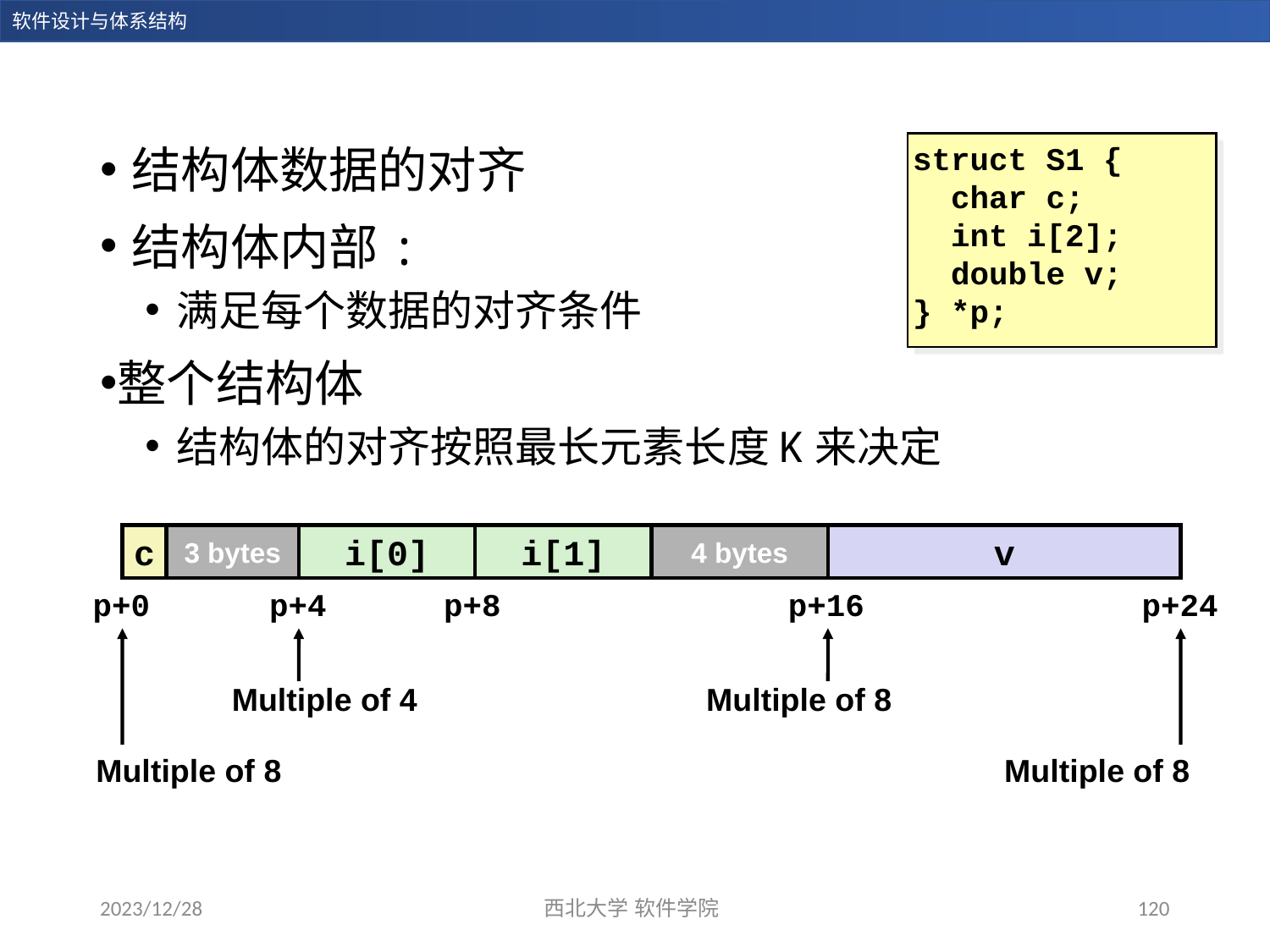

结构体数据的对齐
结构体内部:
满足每个数据的对齐条件
整个结构体
结构体的对齐按照最长元素长度K来决定
struct S1 {
  char c;
  int i[2];
  double v;
} *p;
c
3 bytes
i[0]
i[1]
4 bytes
v
p+0
p+4
p+8
p+16
p+24

Multiple of 4
Multiple of 8
Multiple of 8
Multiple of 8
2023/12/28
西北大学 软件学院
120